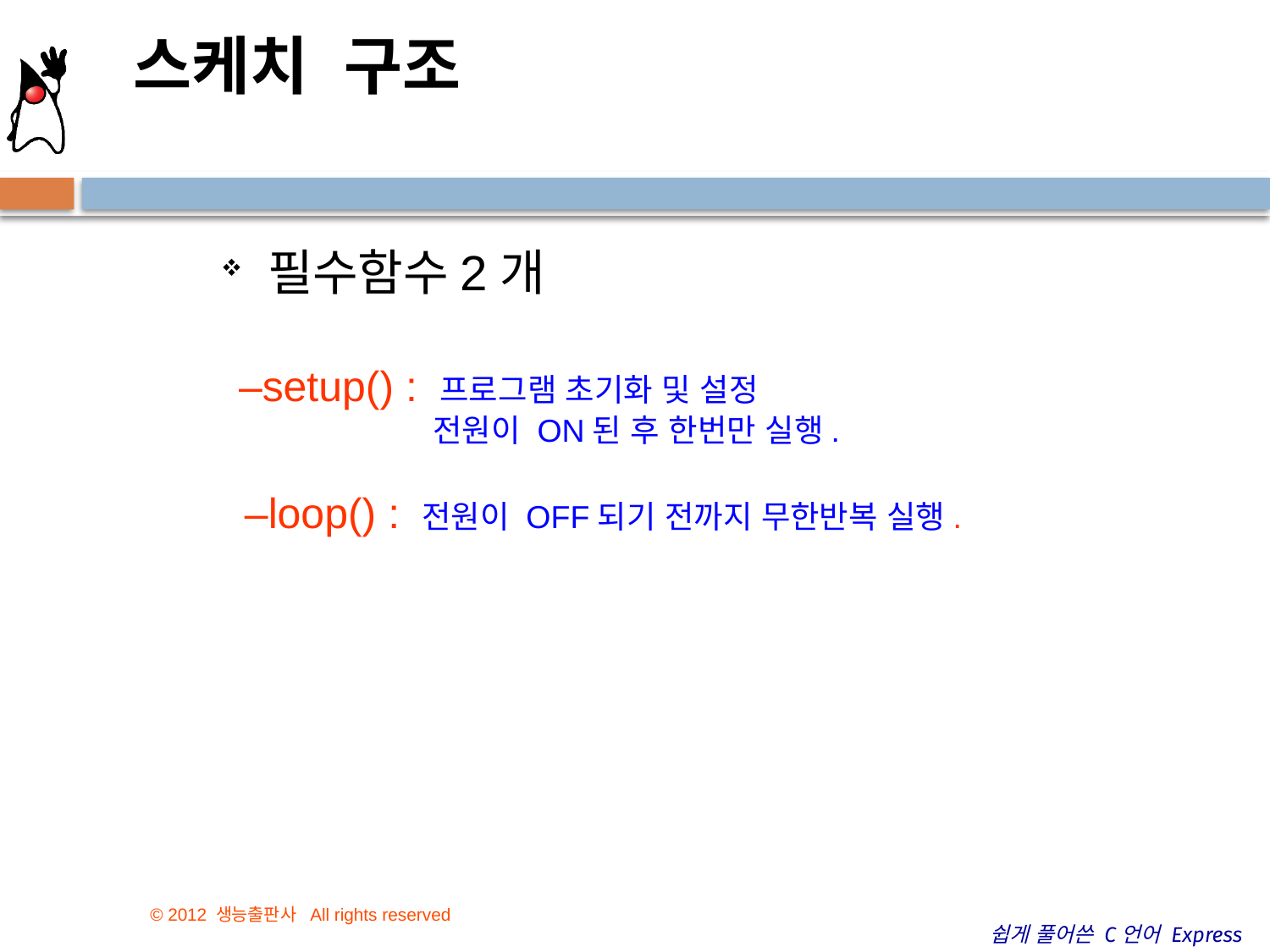

스케치  구조

 필수함수2개

  –setup() : 프로그램 초기화 및 설정
                       전원이 ON된 후 한번만 실행.

  –loop() : 전원이 OFF되기 전까지 무한반복 실행.